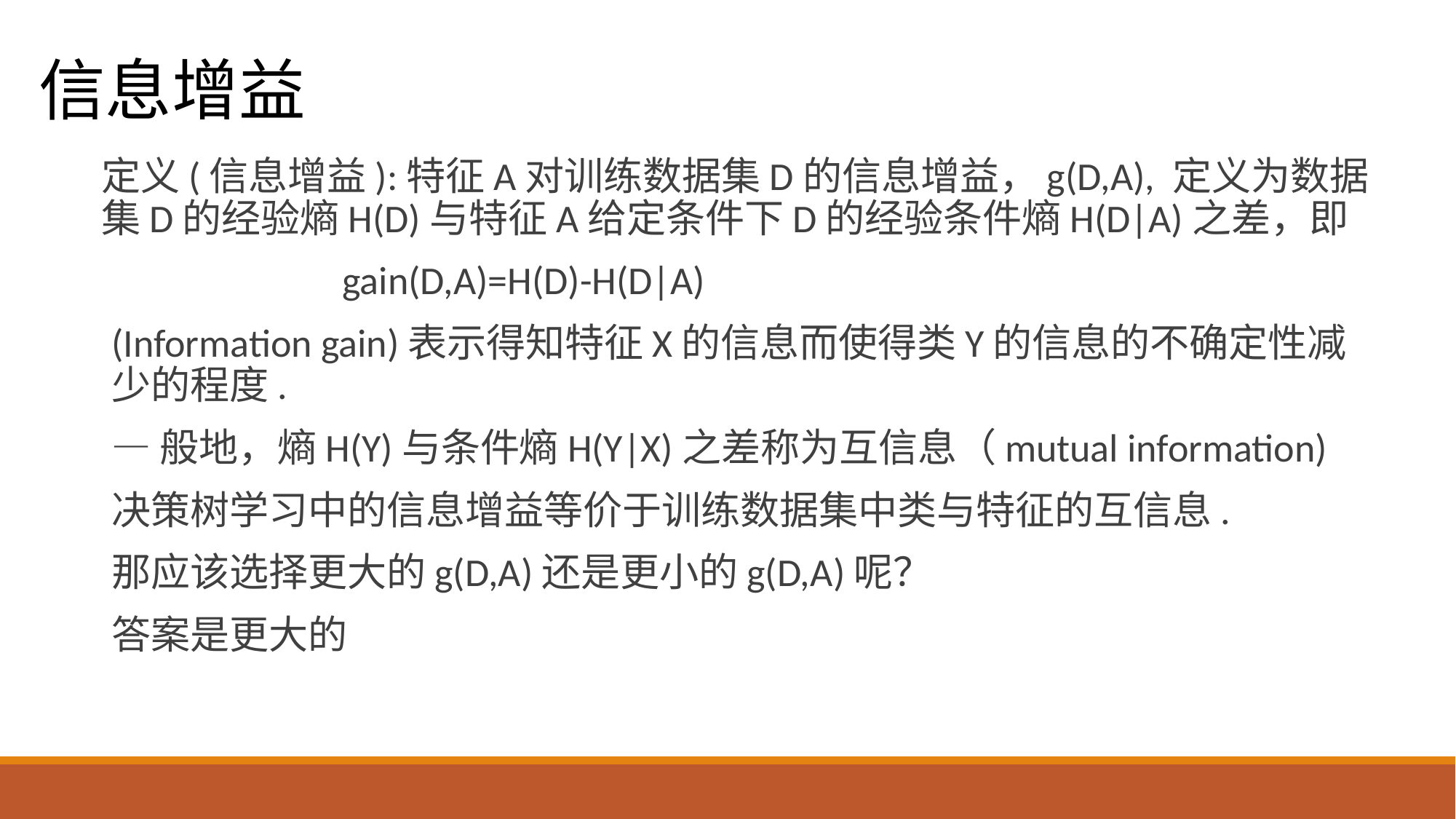

信息增益
定义(信息增益):特征A对训练数据集D的信息增益，g(D,A), 定义为数据集D的经验熵H(D)与特征A给定条件下D的经验条件熵H(D|A)之差，即
                           gain(D,A)=H(D)-H(D|A)
(Information gain)表示得知特征X的信息而使得类Y的信息的不确定性减少的程度.
—般地，熵H(Y)与条件熵H(Y|X)之差称为互信息（mutual information)
决策树学习中的信息增益等价于训练数据集中类与特征的互信息.
那应该选择更大的g(D,A)还是更小的g(D,A)呢？
答案是更大的